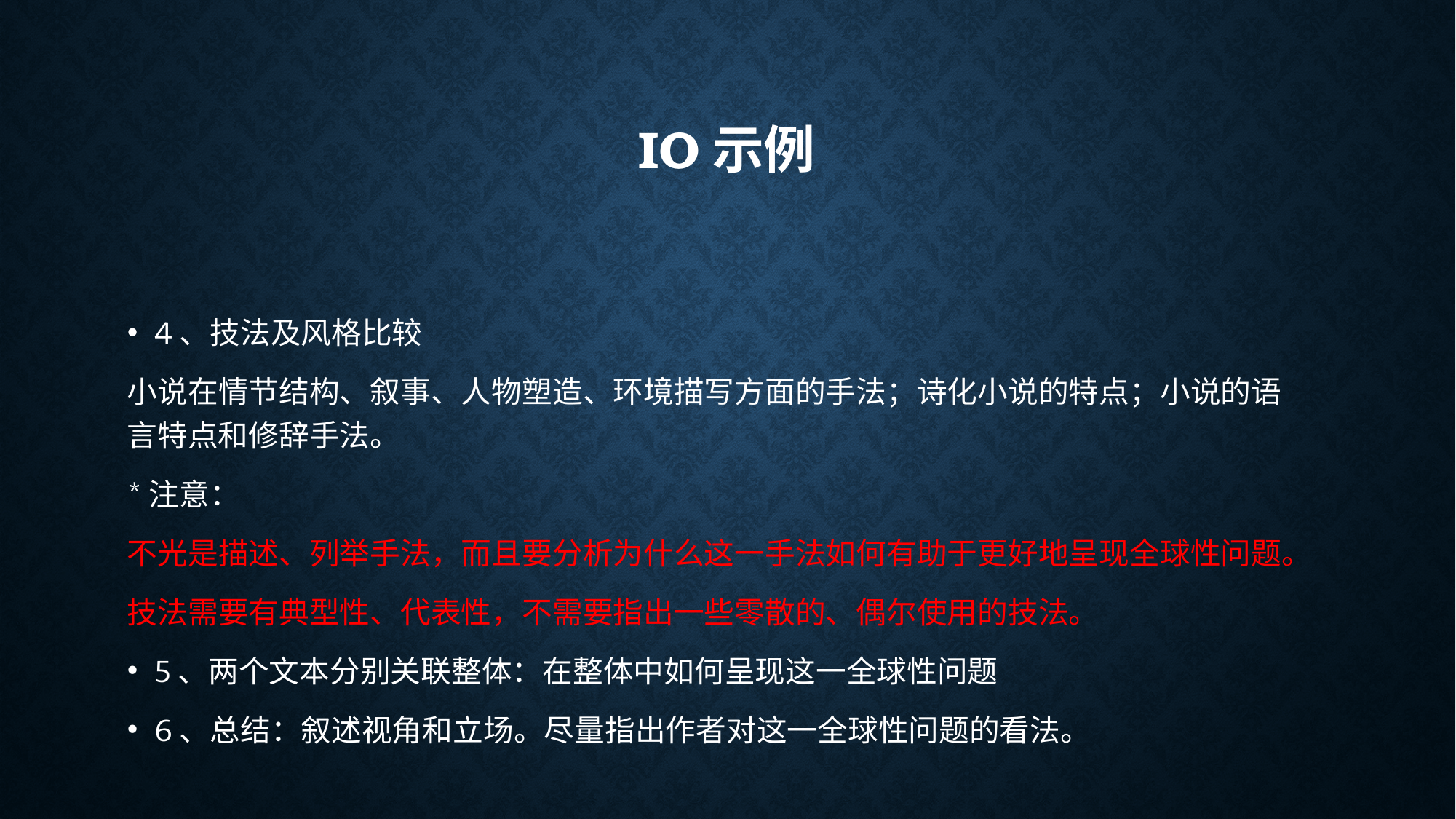

# IO示例
4、技法及风格比较
小说在情节结构、叙事、人物塑造、环境描写方面的手法；诗化小说的特点；小说的语言特点和修辞手法。
*注意：
不光是描述、列举手法，而且要分析为什么这一手法如何有助于更好地呈现全球性问题。
技法需要有典型性、代表性，不需要指出一些零散的、偶尔使用的技法。
5、两个文本分别关联整体：在整体中如何呈现这一全球性问题
6、总结：叙述视角和立场。尽量指出作者对这一全球性问题的看法。